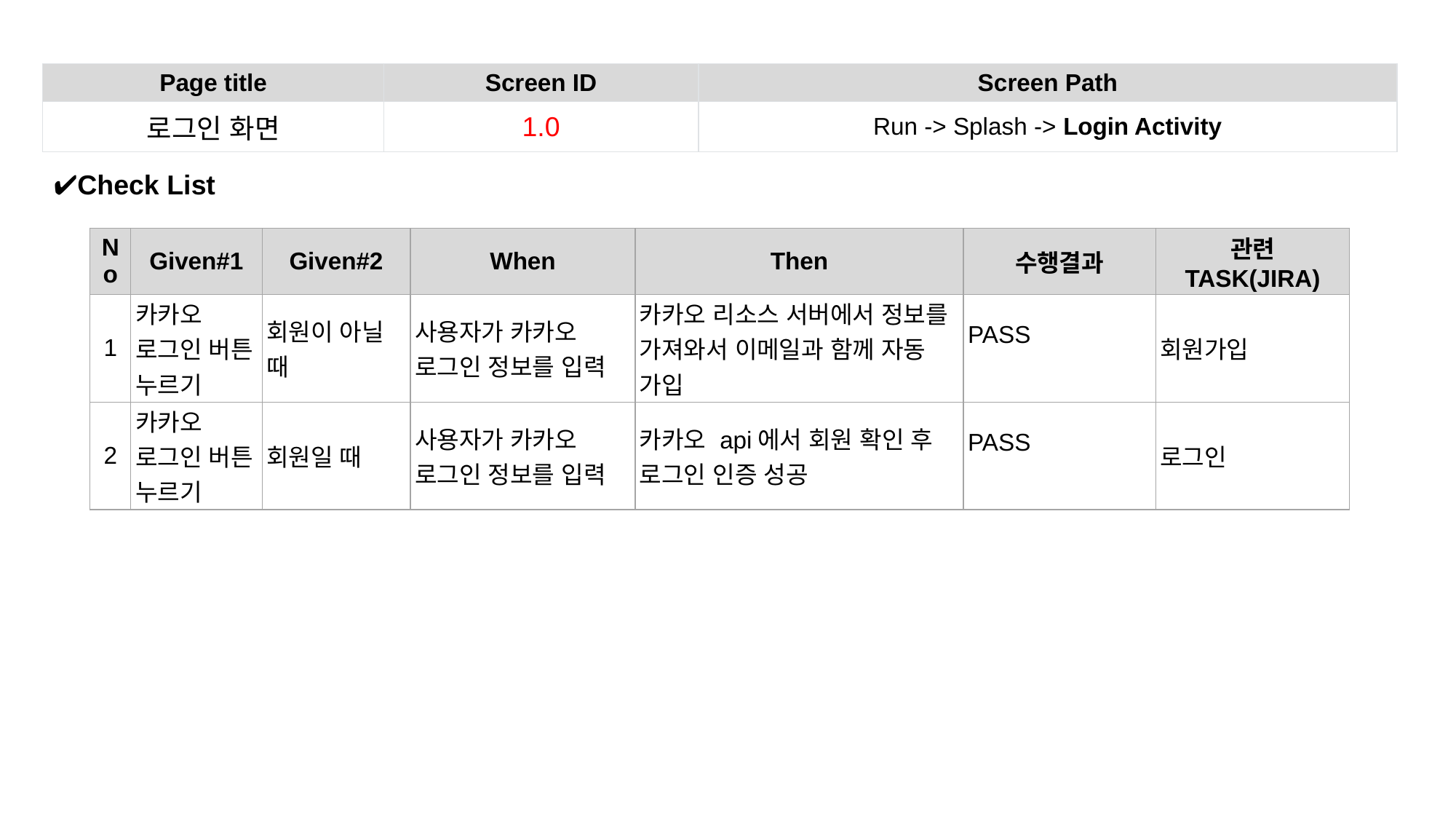

| Page title | Screen ID | Screen Path |
| --- | --- | --- |
| 로그인 화면 | 1.0 | Run -> Splash -> Login Activity |
✔Check List

| No | Given#1 | Given#2 | When | Then | 수행결과 | 관련 TASK(JIRA) |
| --- | --- | --- | --- | --- | --- | --- |
| 1 | 카카오 로그인 버튼 누르기 | 회원이 아닐 때 | 사용자가 카카오 로그인 정보를 입력 | 카카오 리소스 서버에서 정보를 가져와서 이메일과 함께 자동 가입 | PASS | 회원가입 |
| 2 | 카카오 로그인 버튼 누르기 | 회원일 때 | 사용자가 카카오 로그인 정보를 입력 | 카카오 api에서 회원 확인 후 로그인 인증 성공 | PASS | 로그인 |